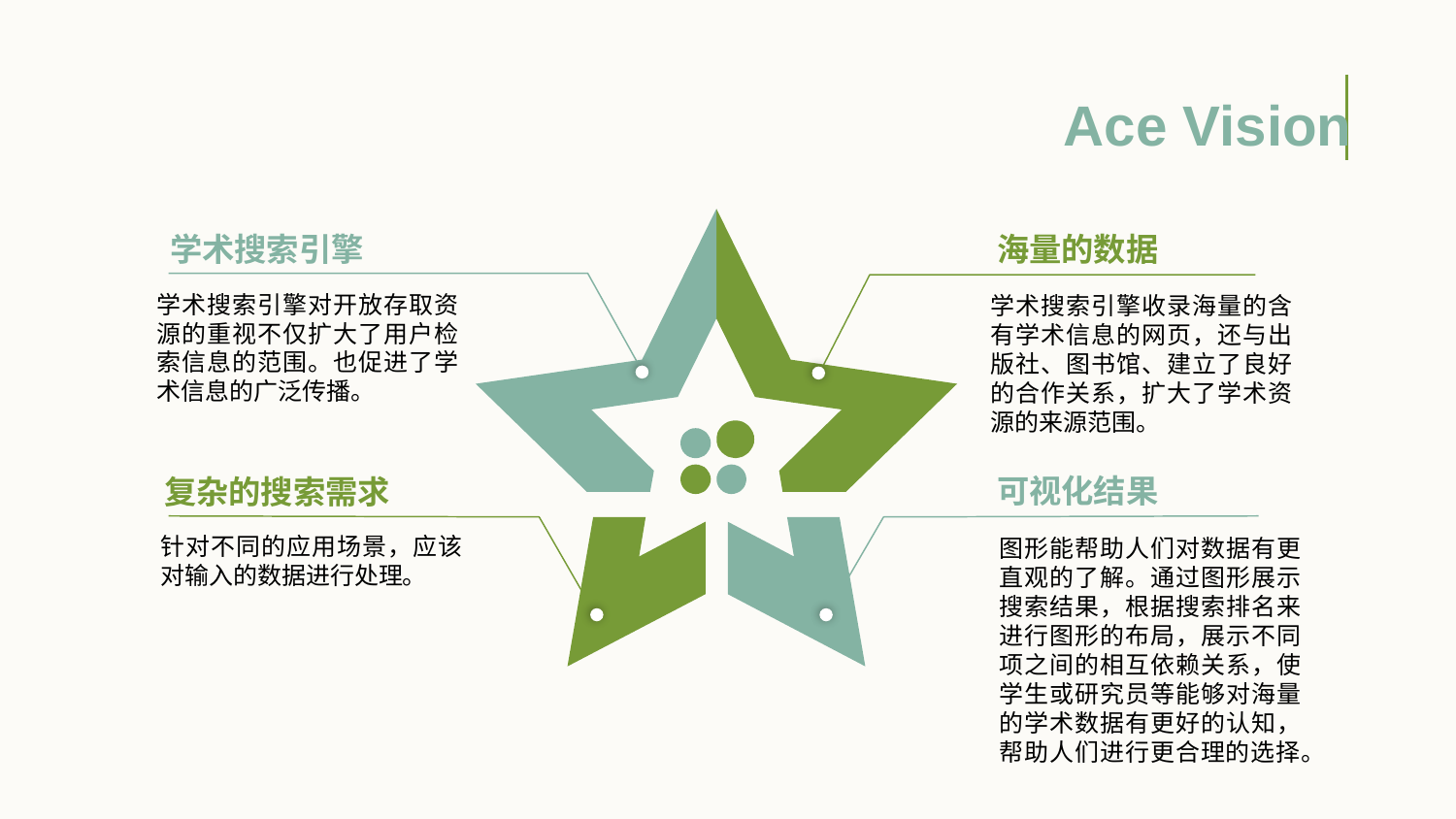

Ace Vision
学术搜索引擎
海量的数据

学术搜索引擎对开放存取资源的重视不仅扩大了用户检索信息的范围。也促进了学术信息的广泛传播。
学术搜索引擎收录海量的含有学术信息的网页，还与出版社、图书馆、建立了良好的合作关系，扩大了学术资源的来源范围。
可视化结果
复杂的搜索需求

针对不同的应用场景，应该对输入的数据进行处理。
图形能帮助人们对数据有更直观的了解。通过图形展示搜索结果，根据搜索排名来进行图形的布局，展示不同项之间的相互依赖关系，使学生或研究员等能够对海量的学术数据有更好的认知，帮助人们进行更合理的选择。